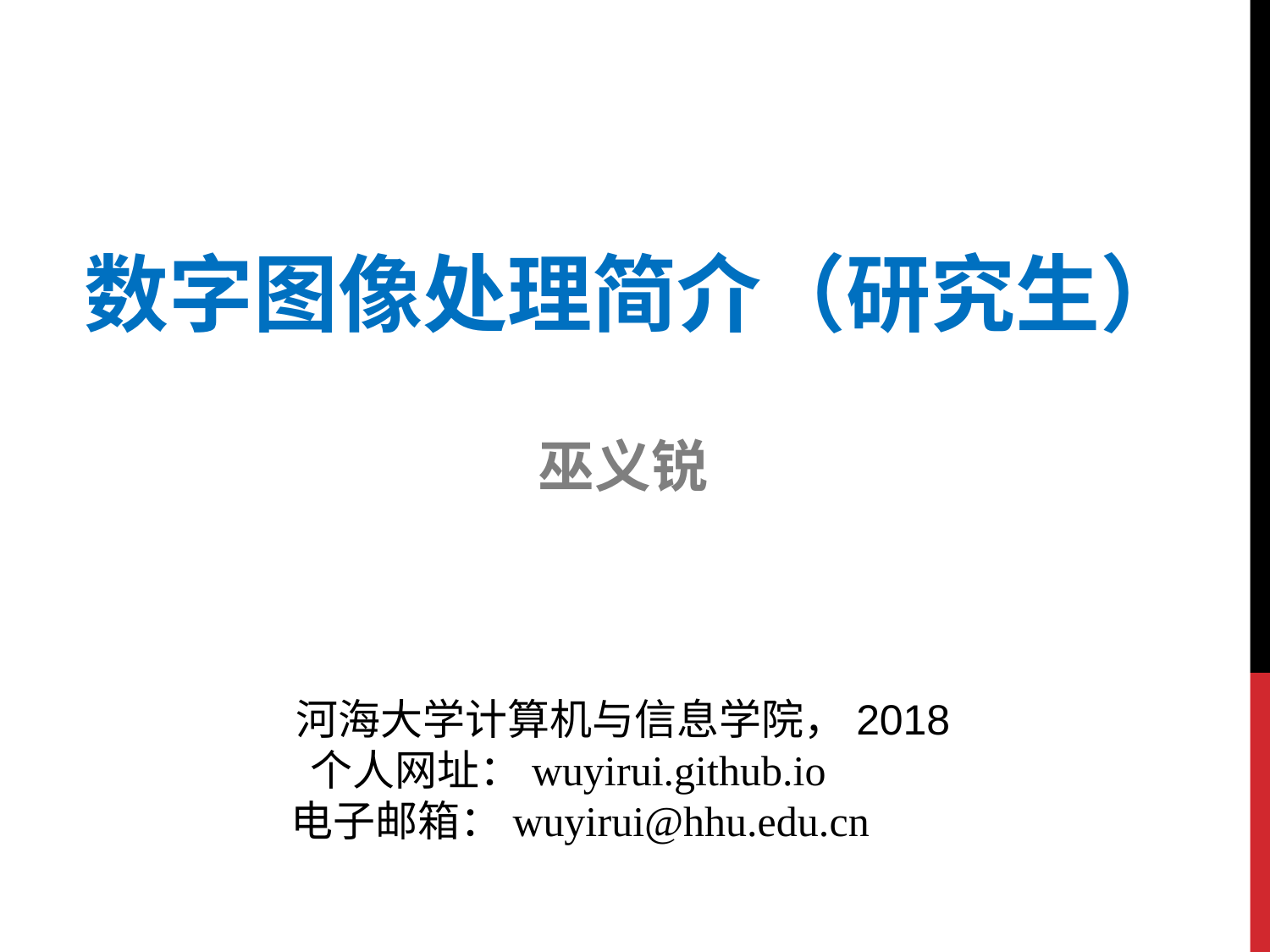

数字图像处理简介（研究生）
巫义锐

河海大学计算机与信息学院，2018
                             个人网址：wuyirui.github.io
                           电子邮箱：wuyirui@hhu.edu.cn